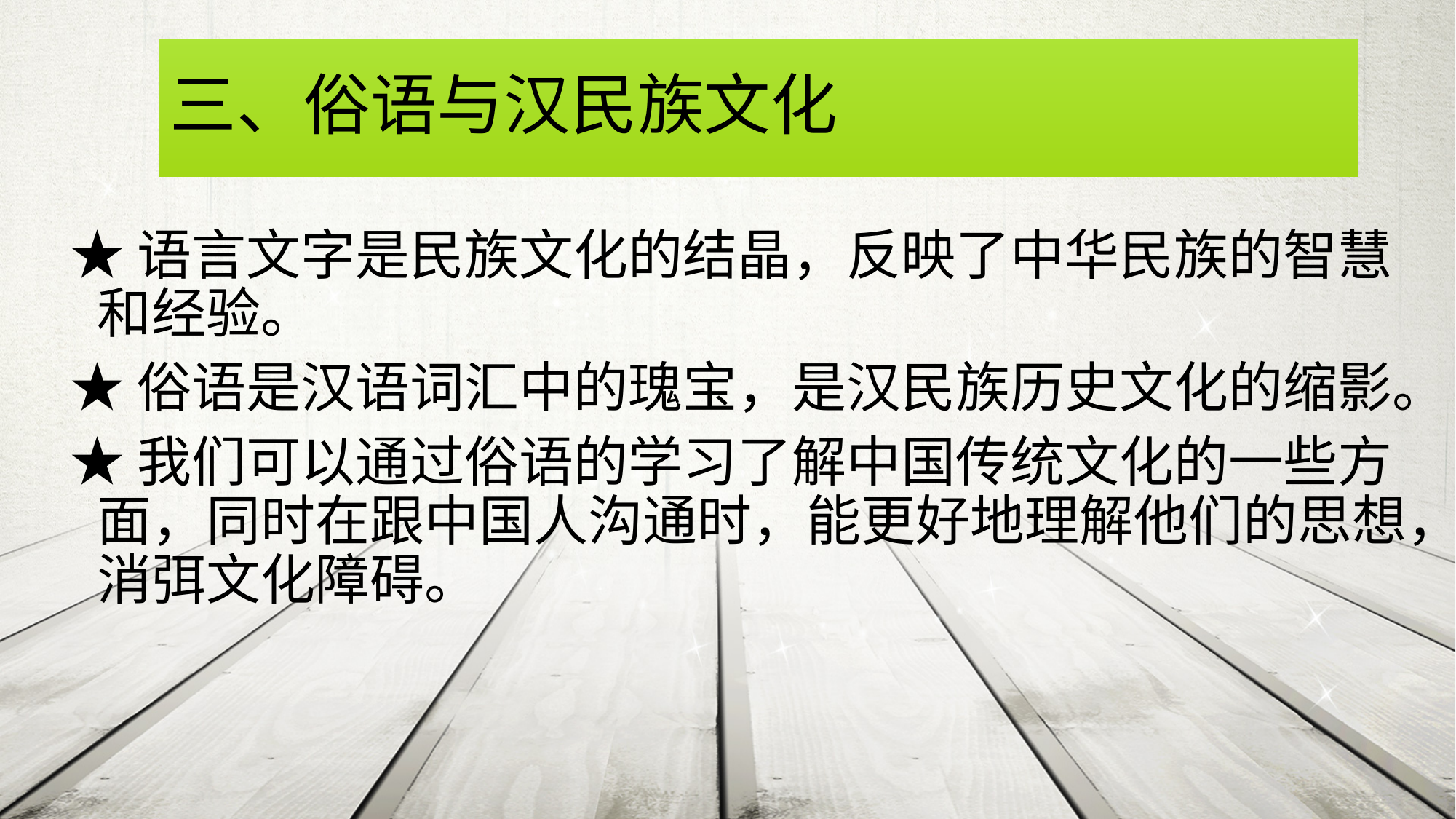

# 三、俗语与汉民族文化
★语言文字是民族文化的结晶，反映了中华民族的智慧和经验。
★俗语是汉语词汇中的瑰宝，是汉民族历史文化的缩影。
★我们可以通过俗语的学习了解中国传统文化的一些方面，同时在跟中国人沟通时，能更好地理解他们的思想，消弭文化障碍。